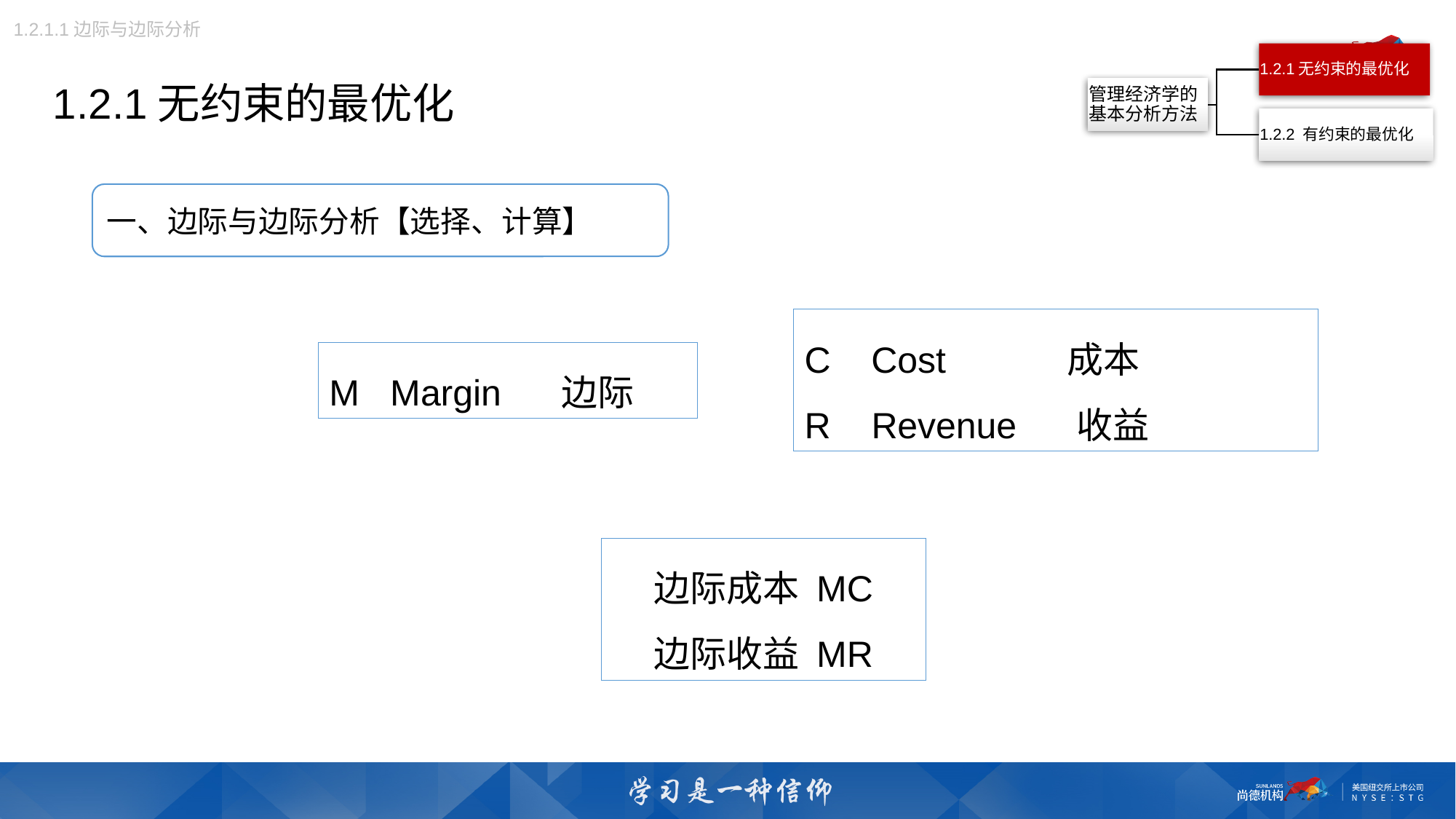

管理经济学的基本分析方法
1.2.1无约束的最优化
1.2.2 有约束的最优化
1.2.1.1边际与边际分析
1.2.1无约束的最优化
一、边际与边际分析【选择、计算】
C    Cost           成本
R    Revenue     收益
M   Margin     边际
边际成本 MC
边际收益 MR